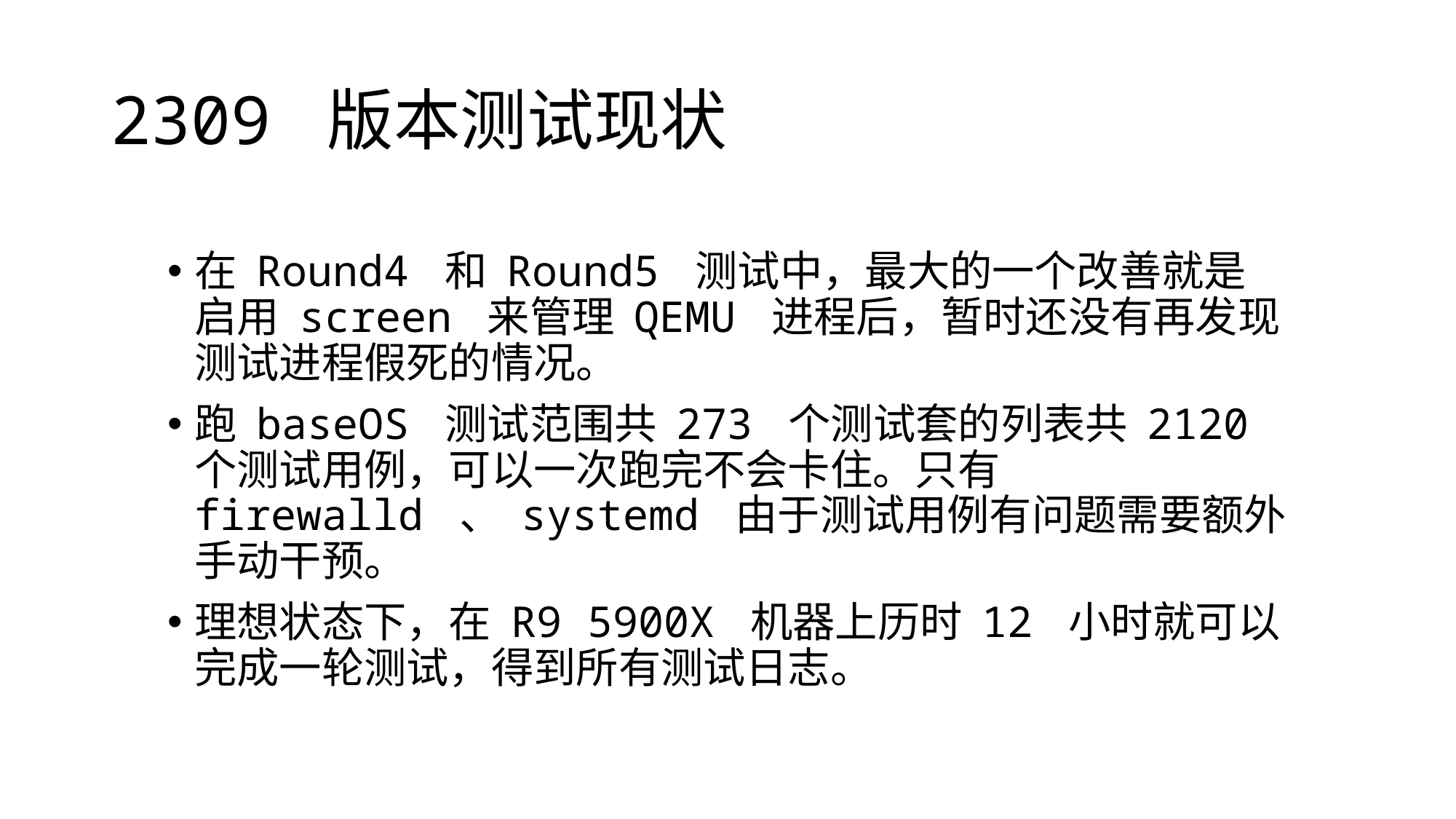

# 2309 版本测试现状
在 Round4 和 Round5 测试中，最大的一个改善就是启用 screen 来管理 QEMU 进程后，暂时还没有再发现测试进程假死的情况。
跑 baseOS 测试范围共 273 个测试套的列表共 2120 个测试用例，可以一次跑完不会卡住。只有 firewalld 、 systemd 由于测试用例有问题需要额外手动干预。
理想状态下，在 R9 5900X 机器上历时 12 小时就可以完成一轮测试，得到所有测试日志。